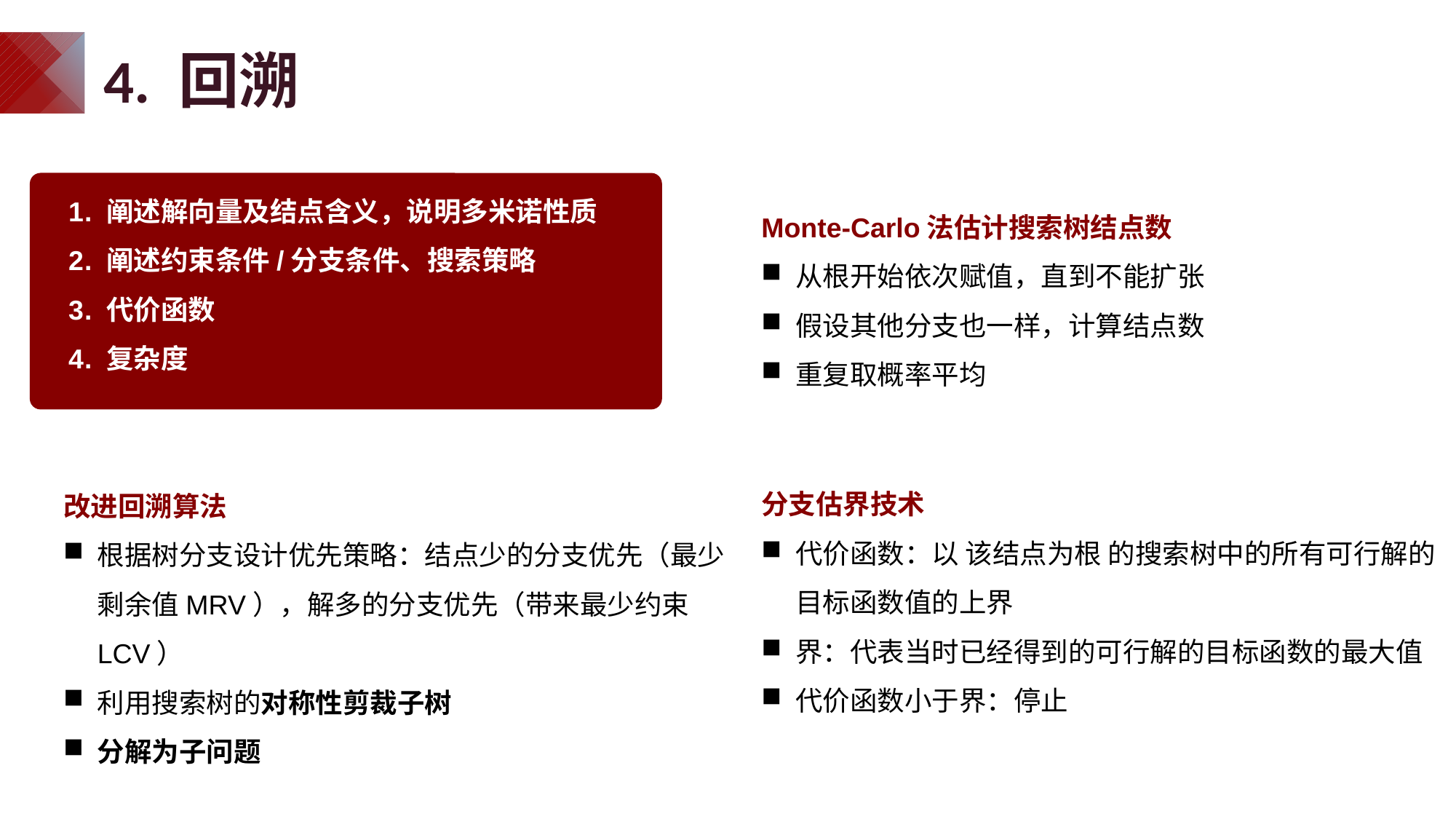

# 4. 回溯

 阐述解向量及结点含义，说明多米诺性质
 阐述约束条件/分支条件、搜索策略
 代价函数
 复杂度

下界证明方法
Monte-Carlo法估计搜索树结点数
从根开始依次赋值，直到不能扩张
假设其他分支也一样，计算结点数
重复取概率平均
分支估界技术
代价函数：以 该结点为根 的搜索树中的所有可行解的 目标函数值的上界
界：代表当时已经得到的可行解的目标函数的最大值
代价函数小于界：停止

改进回溯算法
根据树分支设计优先策略：结点少的分支优先（最少剩余值MRV），解多的分支优先（带来最少约束LCV）
利用搜索树的对称性剪裁子树
分解为子问题